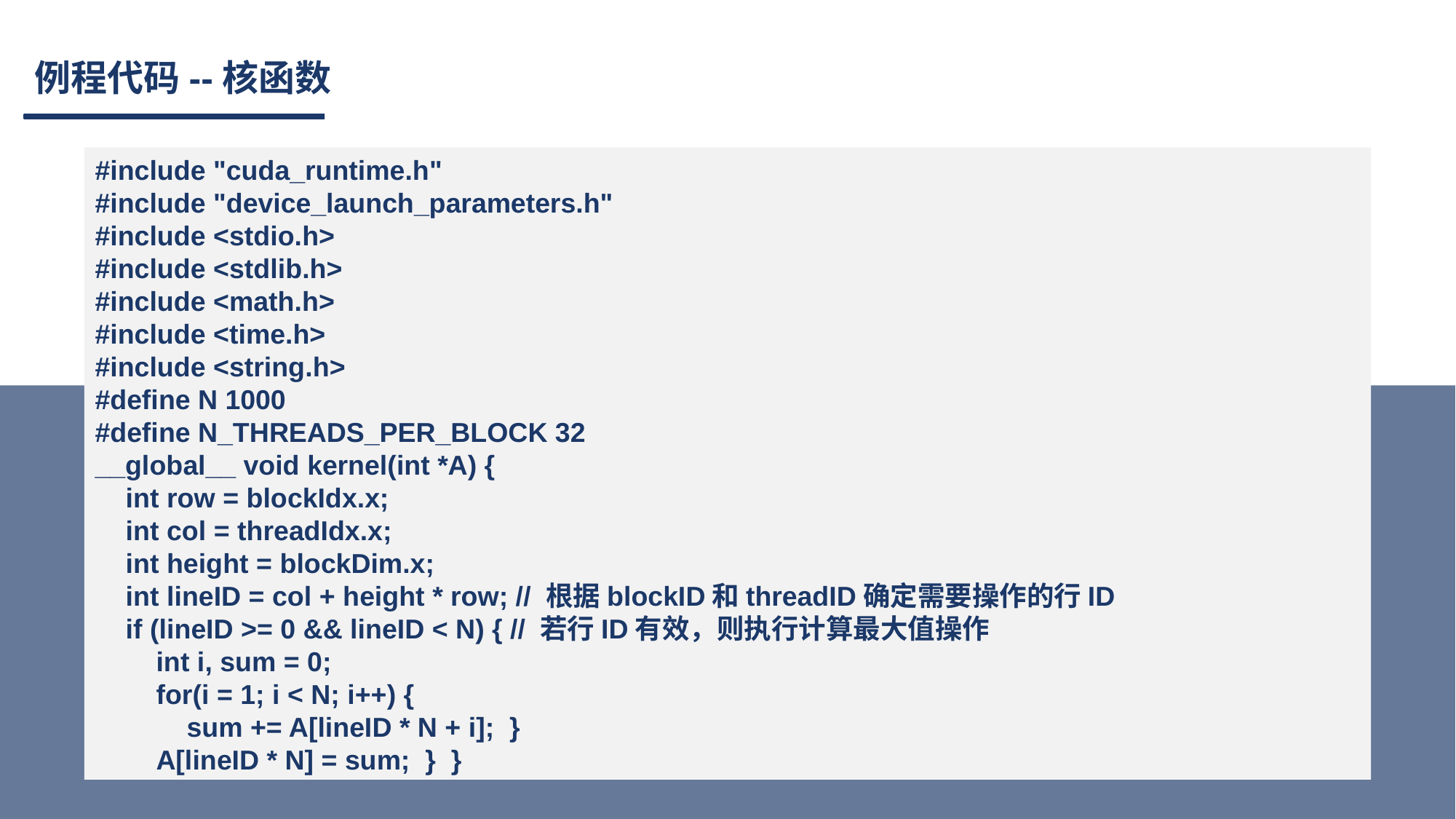

# 例程代码--核函数

#include "cuda_runtime.h"
#include "device_launch_parameters.h"
#include <stdio.h>
#include <stdlib.h>
#include <math.h>
#include <time.h>
#include <string.h>
#define N 1000
#define N_THREADS_PER_BLOCK 32
__global__ void kernel(int *A) {
    int row = blockIdx.x;
    int col = threadIdx.x;
    int height = blockDim.x;
    int lineID = col + height * row; // 根据blockID和threadID确定需要操作的行ID
    if (lineID >= 0 && lineID < N) { // 若行ID有效，则执行计算最大值操作
        int i, sum = 0;
        for(i = 1; i < N; i++) {
            sum += A[lineID * N + i];  }
        A[lineID * N] = sum;  }  }